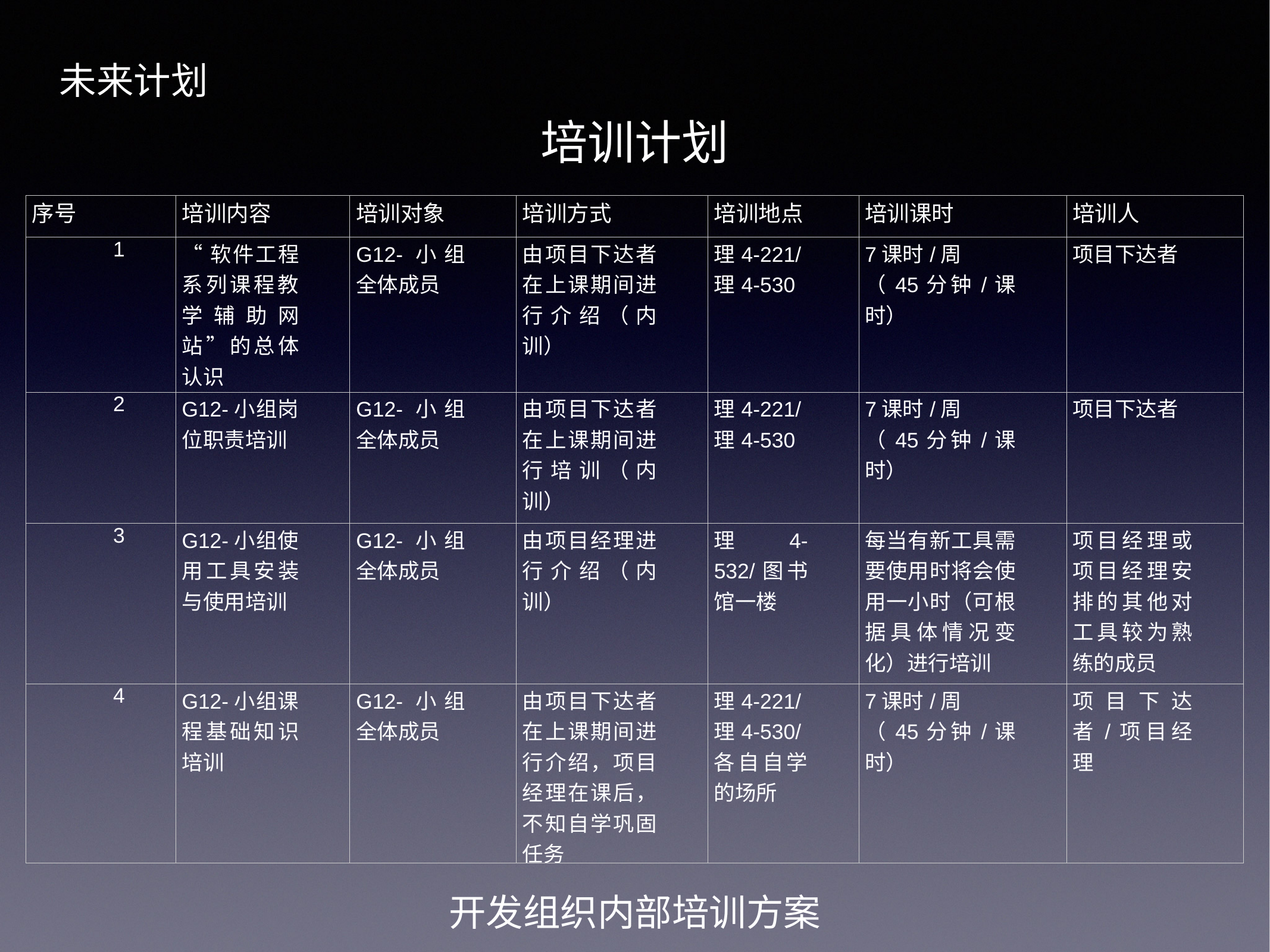

未来计划
培训计划
| 序号 | 培训内容 | 培训对象 | 培训方式 | 培训地点 | 培训课时 | 培训人 |
| --- | --- | --- | --- | --- | --- | --- |
| 1 | “软件工程系列课程教学辅助网站”的总体认识 | G12-小组全体成员 | 由项目下达者在上课期间进行介绍（内训） | 理4-221/ 理4-530 | 7课时/周 （45分钟/课时） | 项目下达者 |
| 2 | G12-小组岗位职责培训 | G12-小组全体成员 | 由项目下达者在上课期间进行培训（内训） | 理4-221/ 理4-530 | 7课时/周 （45分钟/课时） | 项目下达者 |
| 3 | G12-小组使用工具安装与使用培训 | G12-小组全体成员 | 由项目经理进行介绍（内训） | 理4-532/图书馆一楼 | 每当有新工具需要使用时将会使用一小时（可根据具体情况变化）进行培训 | 项目经理或项目经理安排的其他对工具较为熟练的成员 |
| 4 | G12-小组课程基础知识培训 | G12-小组全体成员 | 由项目下达者在上课期间进行介绍，项目经理在课后，不知自学巩固任务 | 理4-221/ 理4-530/ 各自自学的场所 | 7课时/周 （45分钟/课时） | 项目下达者/项目经理 |
开发组织内部培训方案